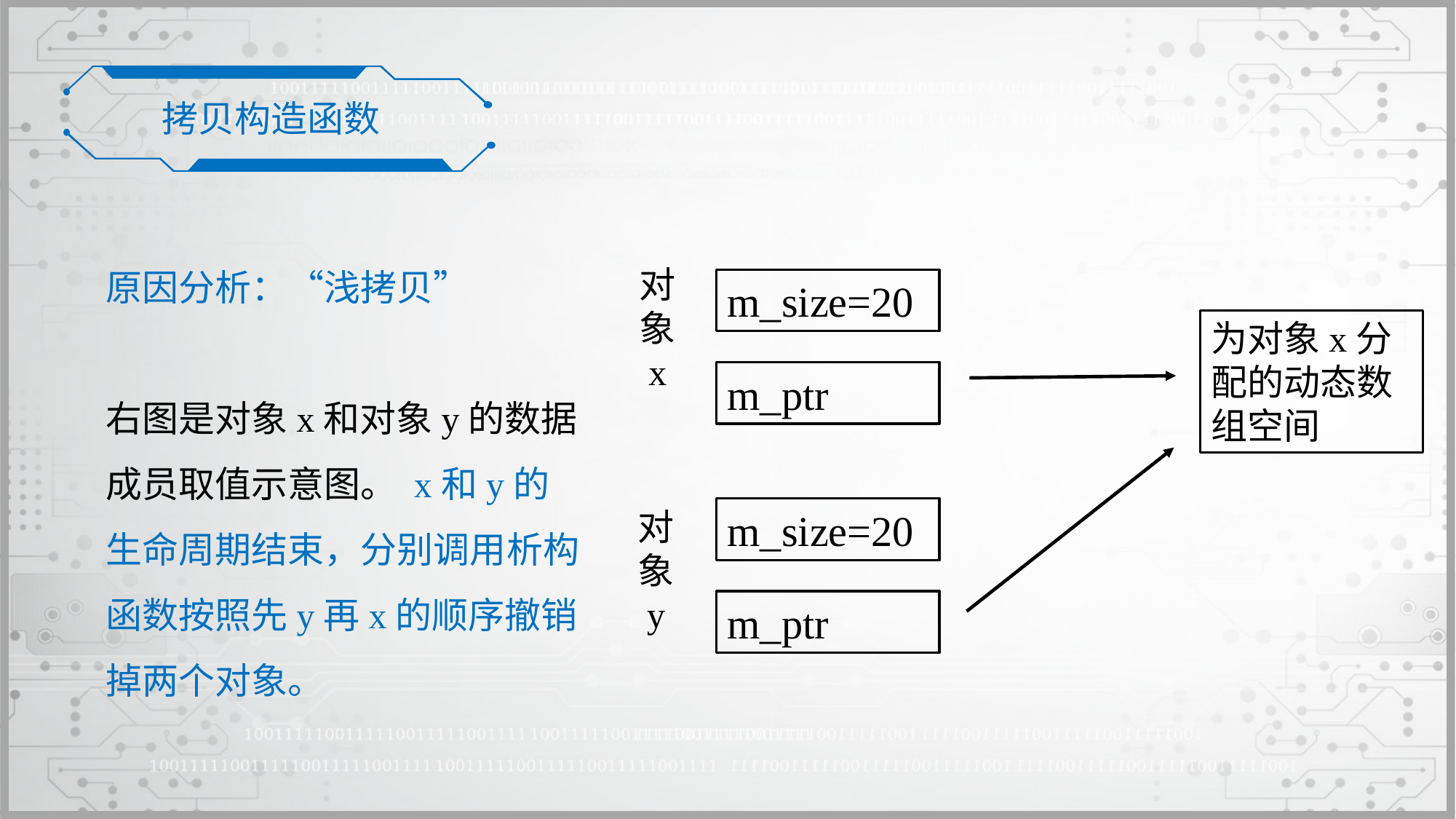

拷贝构造函数
原因分析：“浅拷贝”

右图是对象x和对象y的数据成员取值示意图。 x和y的生命周期结束，分别调用析构函数按照先y再x的顺序撤销掉两个对象。
对
象
x
m_size=20
为对象x分配的动态数组空间
m_ptr
对
象
y
m_size=20
m_ptr